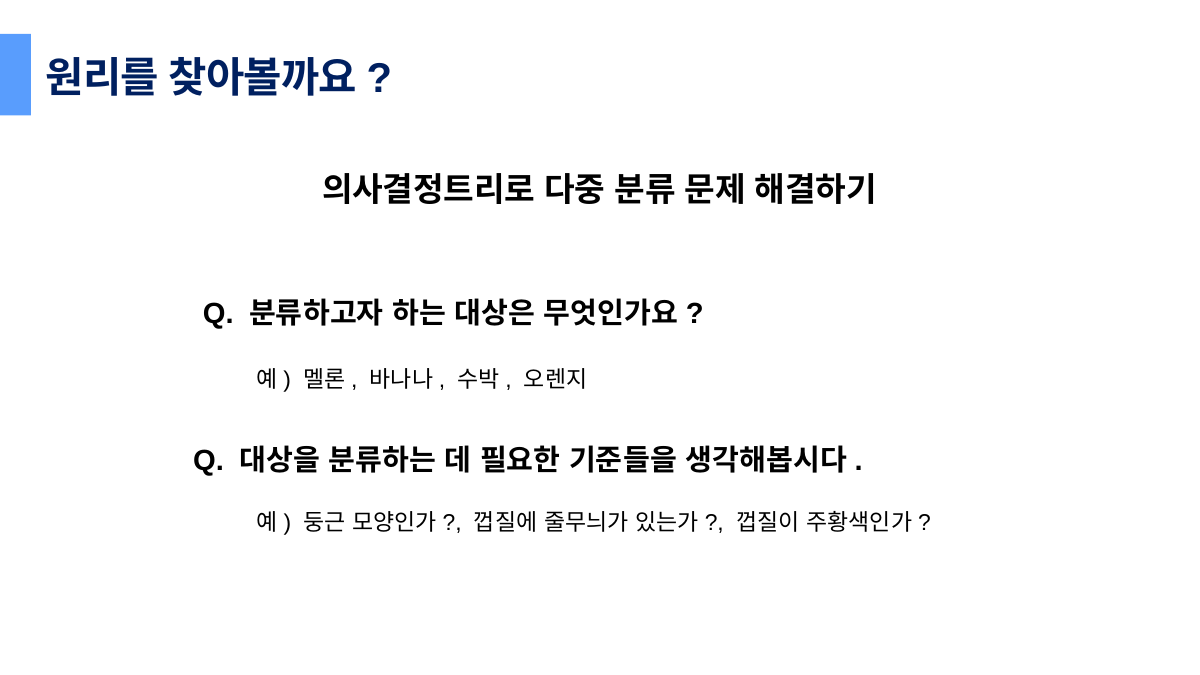

원리를 찾아볼까요?
의사결정트리로 다중 분류 문제 해결하기
Q. 분류하고자 하는 대상은 무엇인가요?
예) 멜론, 바나나, 수박, 오렌지
Q. 대상을 분류하는 데 필요한 기준들을 생각해봅시다.
예) 둥근 모양인가?, 껍질에 줄무늬가 있는가?, 껍질이 주황색인가?